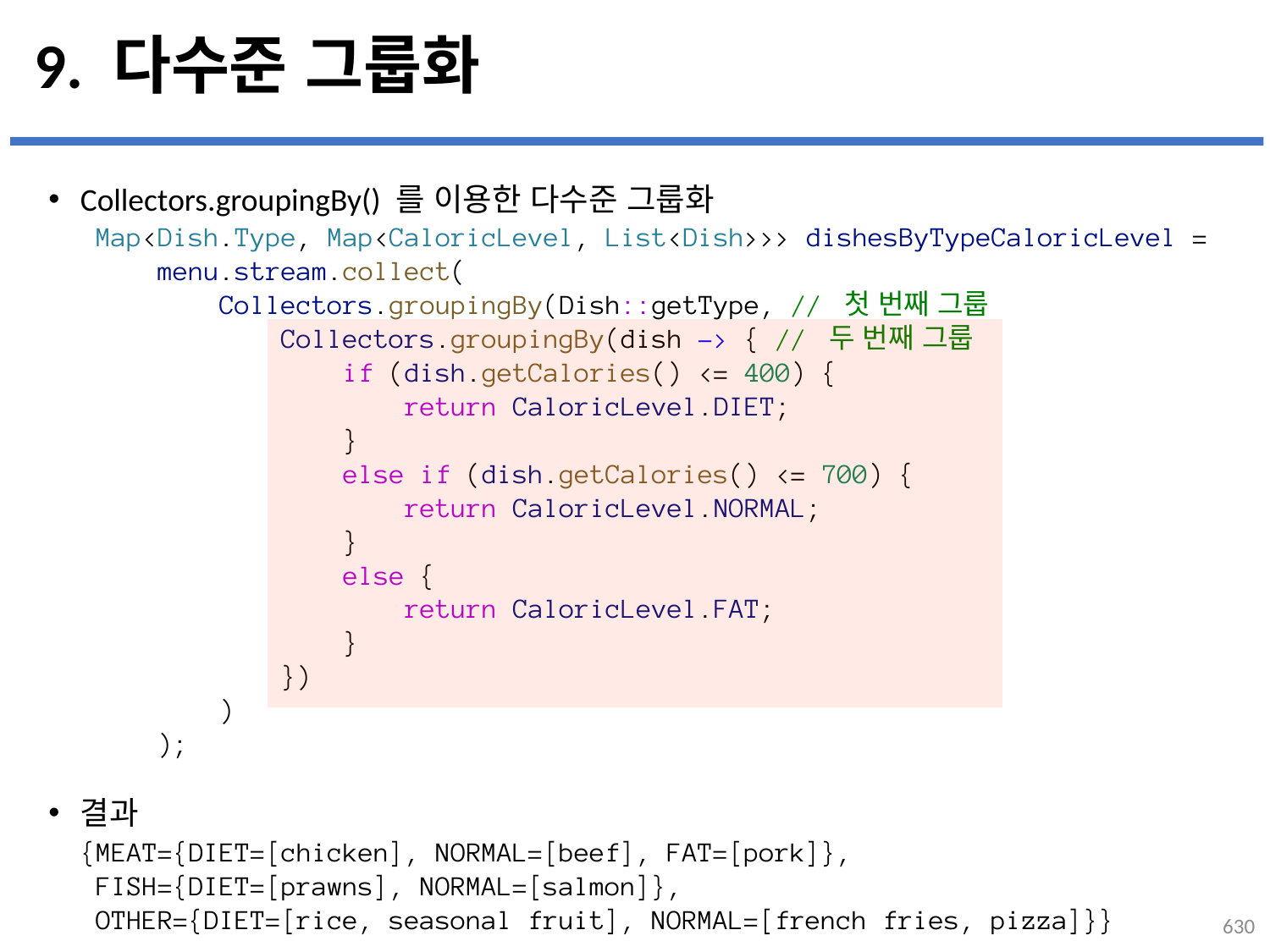

# 9. 다수준 그룹화
Collectors.groupingBy() 를 이용한 다수준 그룹화

결과

Map<Dish.Type, Map<CaloricLevel, List<Dish>>> dishesByTypeCaloricLevel =
    menu.stream.collect(
        Collectors.groupingBy(Dish::getType, // 첫 번째 그룹
            Collectors.groupingBy(dish -> { // 두 번째 그룹
                if (dish.getCalories() <= 400) {
                    return CaloricLevel.DIET;
                }
                else if (dish.getCalories() <= 700) {
                    return CaloricLevel.NORMAL;
                }
                else {
                    return CaloricLevel.FAT;
                }
            })
        )
    );

{MEAT={DIET=[chicken], NORMAL=[beef], FAT=[pork]},
 FISH={DIET=[prawns], NORMAL=[salmon]},
 OTHER={DIET=[rice, seasonal fruit], NORMAL=[french fries, pizza]}}
630